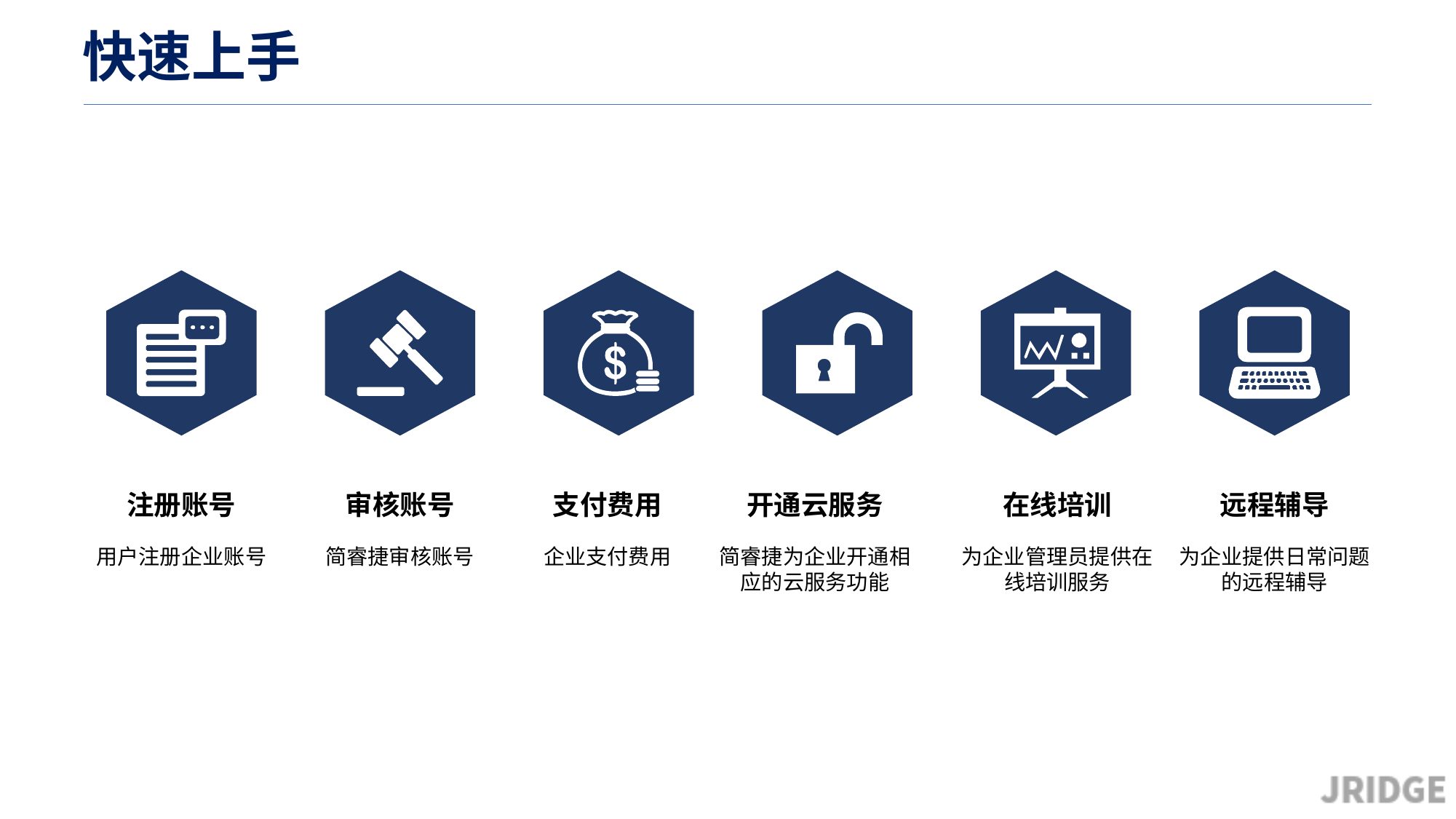

# 快速上手

开通云服务
简睿捷为企业开通相应的云服务功能
在线培训
为企业管理员提供在线培训服务
远程辅导
为企业提供日常问题的远程辅导
注册账号
用户注册企业账号
审核账号
简睿捷审核账号
支付费用
企业支付费用